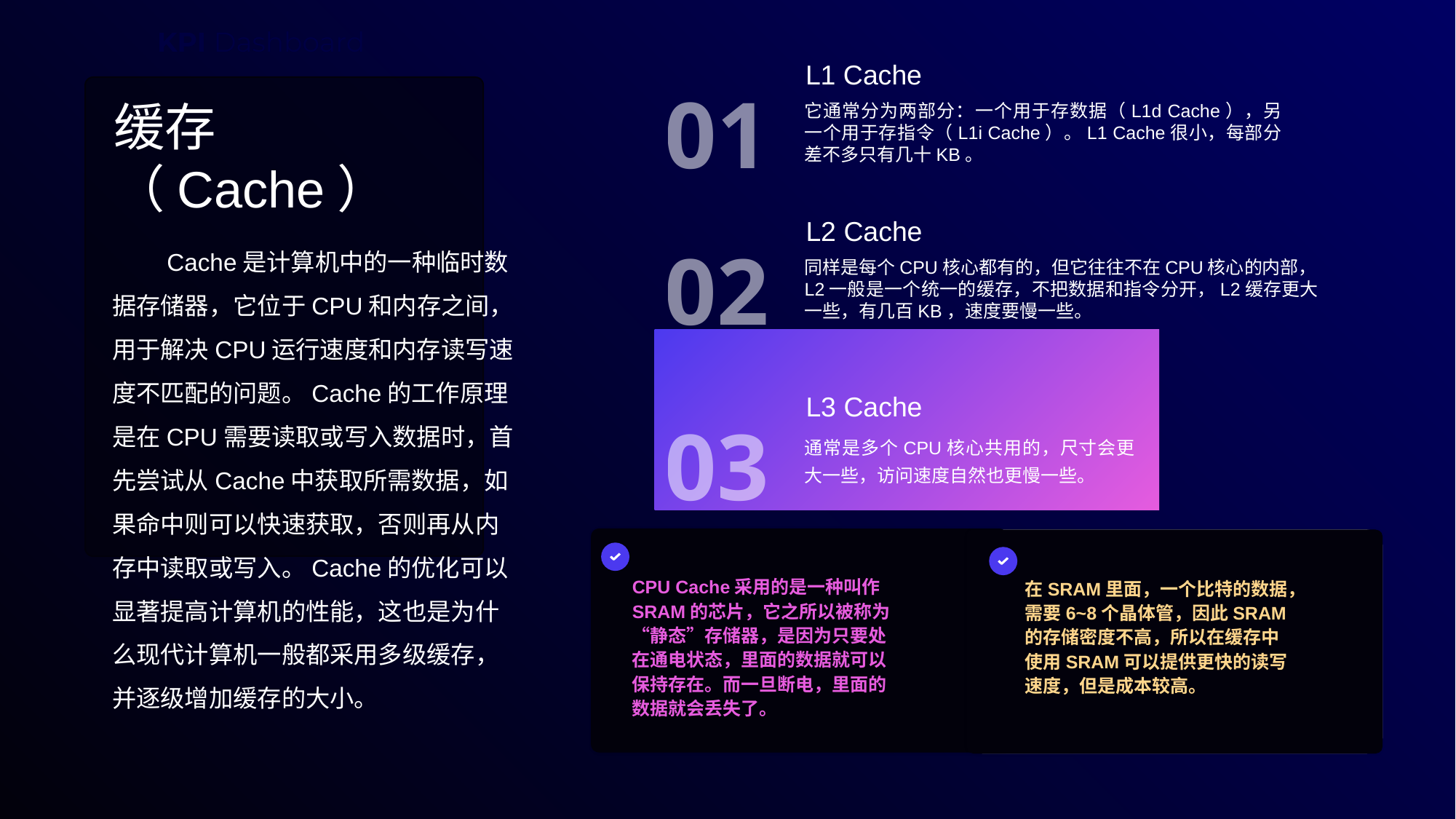

KPI Dashboard
L1 Cache
01

缓存（Cache）

它通常分为两部分：一个用于存数据（L1d Cache），另一个用于存指令（L1i Cache）。L1 Cache很小，每部分差不多只有几十KB。
L2 Cache
e7d195523061f1c03a90ee8e42cb24248e56383cd534985688F9F494128731F165EE95AB4B0C0A38076AAEA07667B1565C446FC45FF01DFB0E885BCDBDF3A284F3DB14DA61DD97F0BAB2E6C668FB493184BEA2B79408FB094EB53969616FE837C4DDA931FB4B50B287CB9E976CD8A286A6B09202195C1175A3DD2481D60CC400D4B189D647C28541
Cache是计算机中的一种临时数据存储器，它位于CPU和内存之间，用于解决CPU运行速度和内存读写速度不匹配的问题。Cache的工作原理是在CPU需要读取或写入数据时，首先尝试从Cache中获取所需数据，如果命中则可以快速获取，否则再从内存中读取或写入。Cache的优化可以显著提高计算机的性能，这也是为什么现代计算机一般都采用多级缓存，并逐级增加缓存的大小。

02
同样是每个CPU核心都有的，但它往往不在CPU核心的内部，L2一般是一个统一的缓存，不把数据和指令分开，L2缓存更大一些，有几百KB，速度要慢一些。

L3 Cache
03
通常是多个CPU核心共用的，尺寸会更大一些，访问速度自然也更慢一些。

CPU Cache采用的是一种叫作SRAM的芯片，它之所以被称为“静态”存储器，是因为只要处在通电状态，里面的数据就可以保持存在。而一旦断电，里面的数据就会丢失了。
在SRAM里面，一个比特的数据，需要6~8个晶体管，因此SRAM的存储密度不高，所以在缓存中使用SRAM可以提供更快的读写速度，但是成本较高。